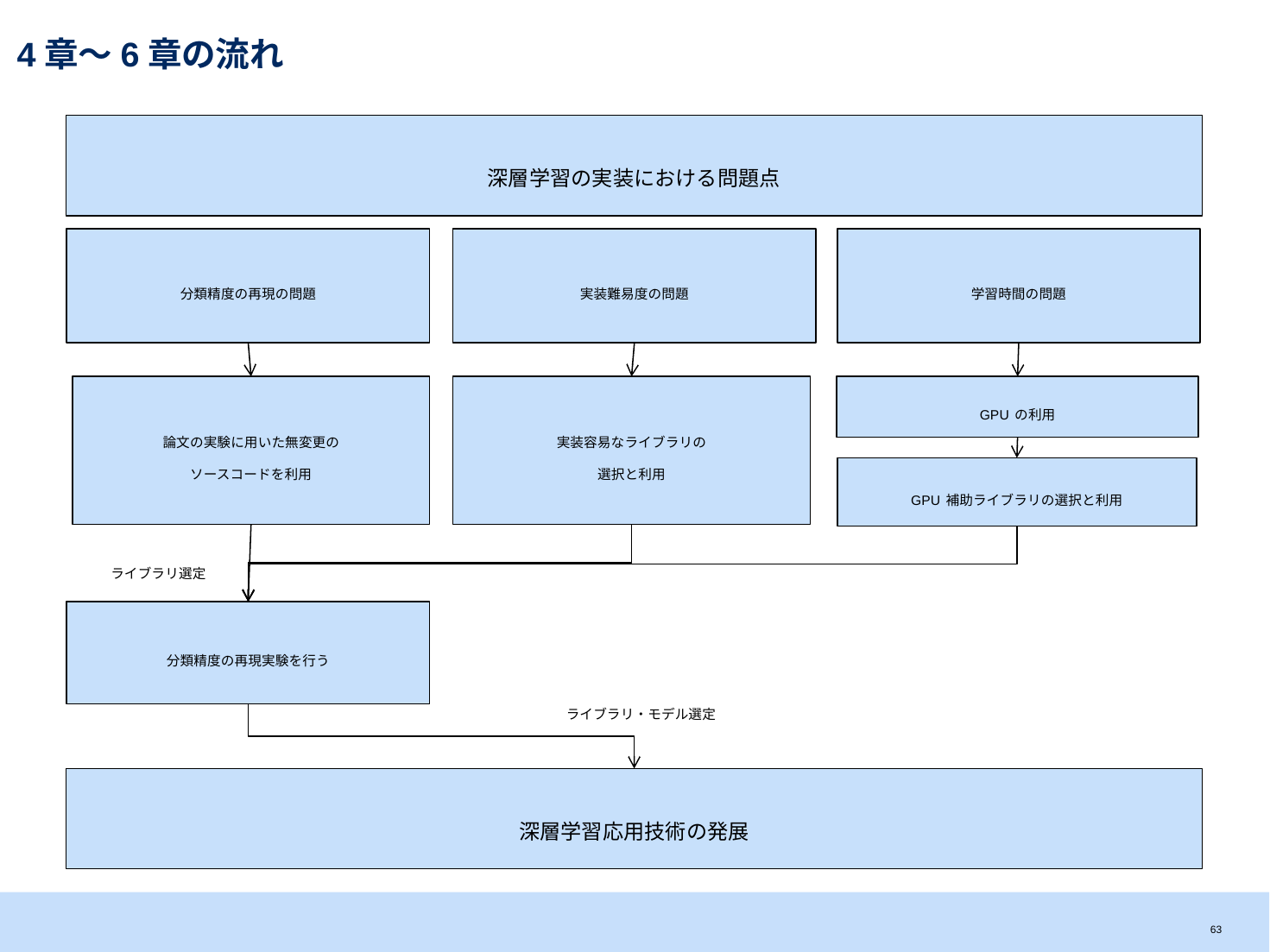

# 4章〜6章の流れ
深層学習の実装における問題点
実装難易度の問題
学習時間の問題
分類精度の再現の問題
論文の実験に用いた無変更の
ソースコードを利用
実装容易なライブラリの
選択と利用
GPUの利用
GPU補助ライブラリの選択と利用
ライブラリ選定
分類精度の再現実験を行う
ライブラリ・モデル選定
深層学習応用技術の発展
63